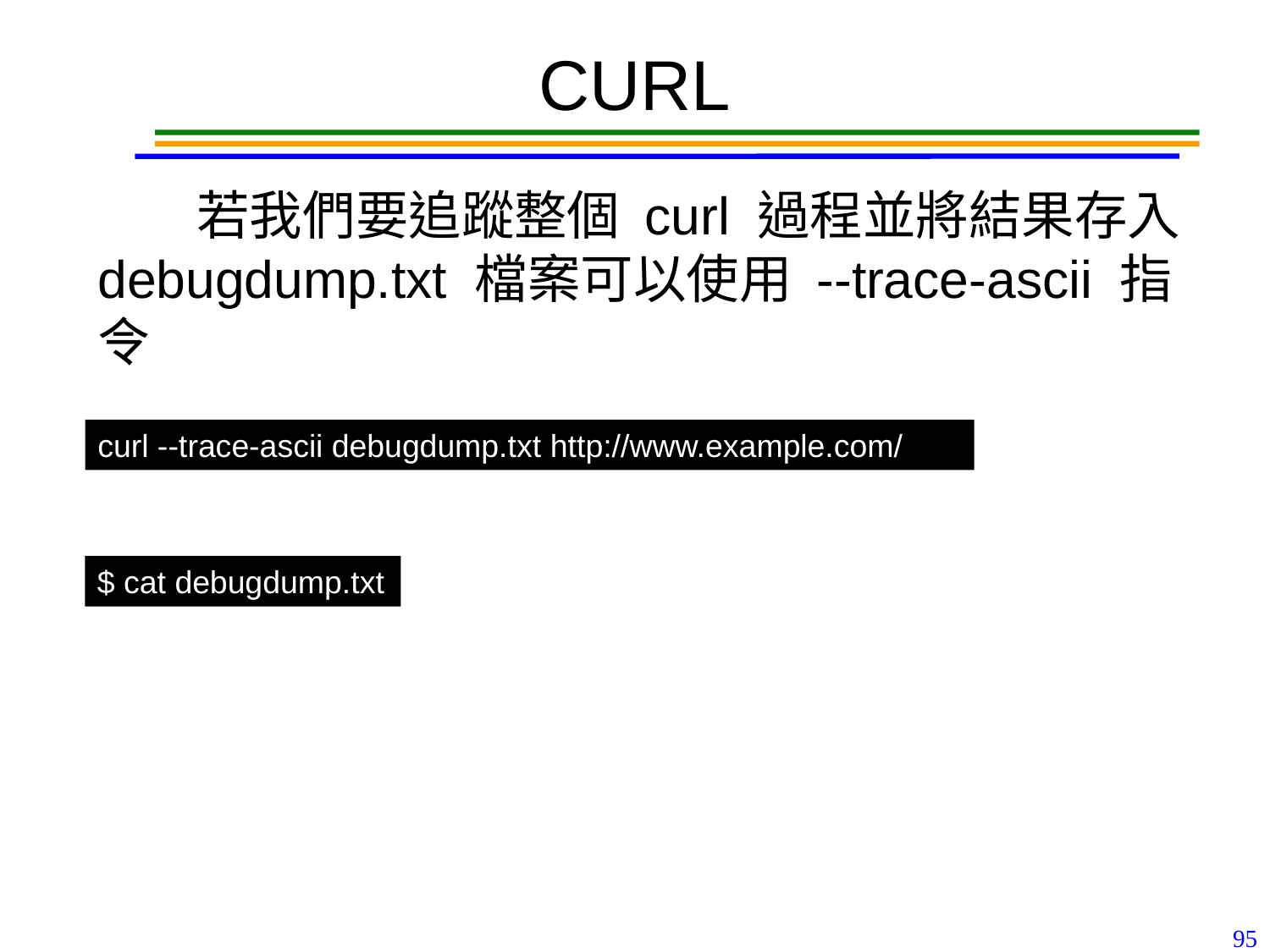

# CURL
若我們要追蹤整個 curl 過程並將結果存入 debugdump.txt 檔案可以使用 --trace-ascii 指令
curl --trace-ascii debugdump.txt http://www.example.com/
$ cat debugdump.txt
95